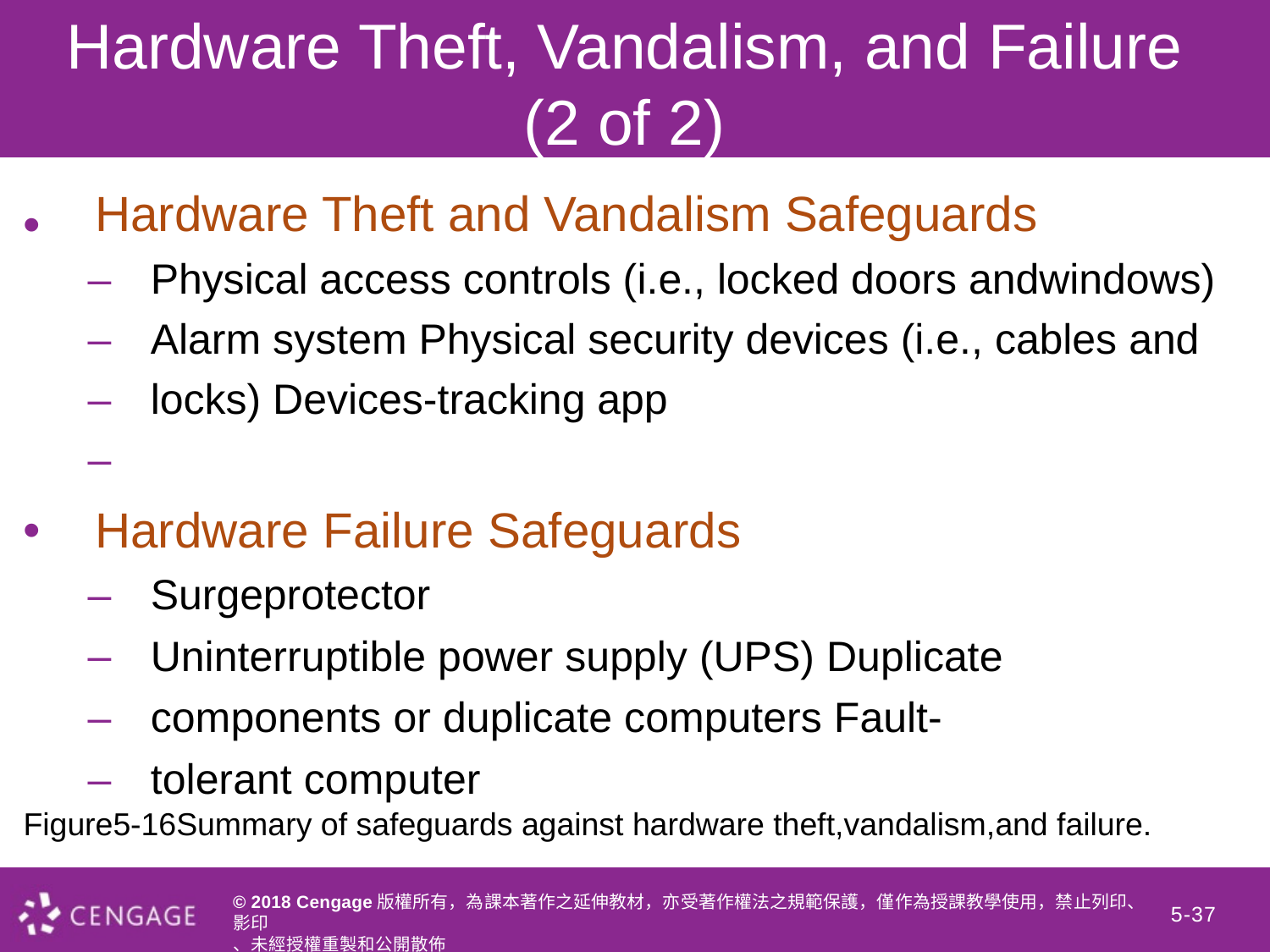

Hardware Theft, Vandalism, and Failure
(2 of 2)
•

Hardware Theft and Vandalism Safeguards

– – – –
Physical access controls (i.e., locked doors andwindows) Alarm system Physical security devices (i.e., cables and locks) Devices-tracking app
•
Hardware Failure Safeguards
– – – –
Surgeprotector

Uninterruptible power supply (UPS) Duplicate components or duplicate computers Fault-tolerant computer
Figure5-16Summary of safeguards against hardware theft,vandalism,and failure.

© 2018 Cengage版權所有，為課本著作之延伸教材，亦受著作權法之規範保護，僅作為授課教學使用，禁止列印、影印
、未經授權重製和公開散佈
5-37